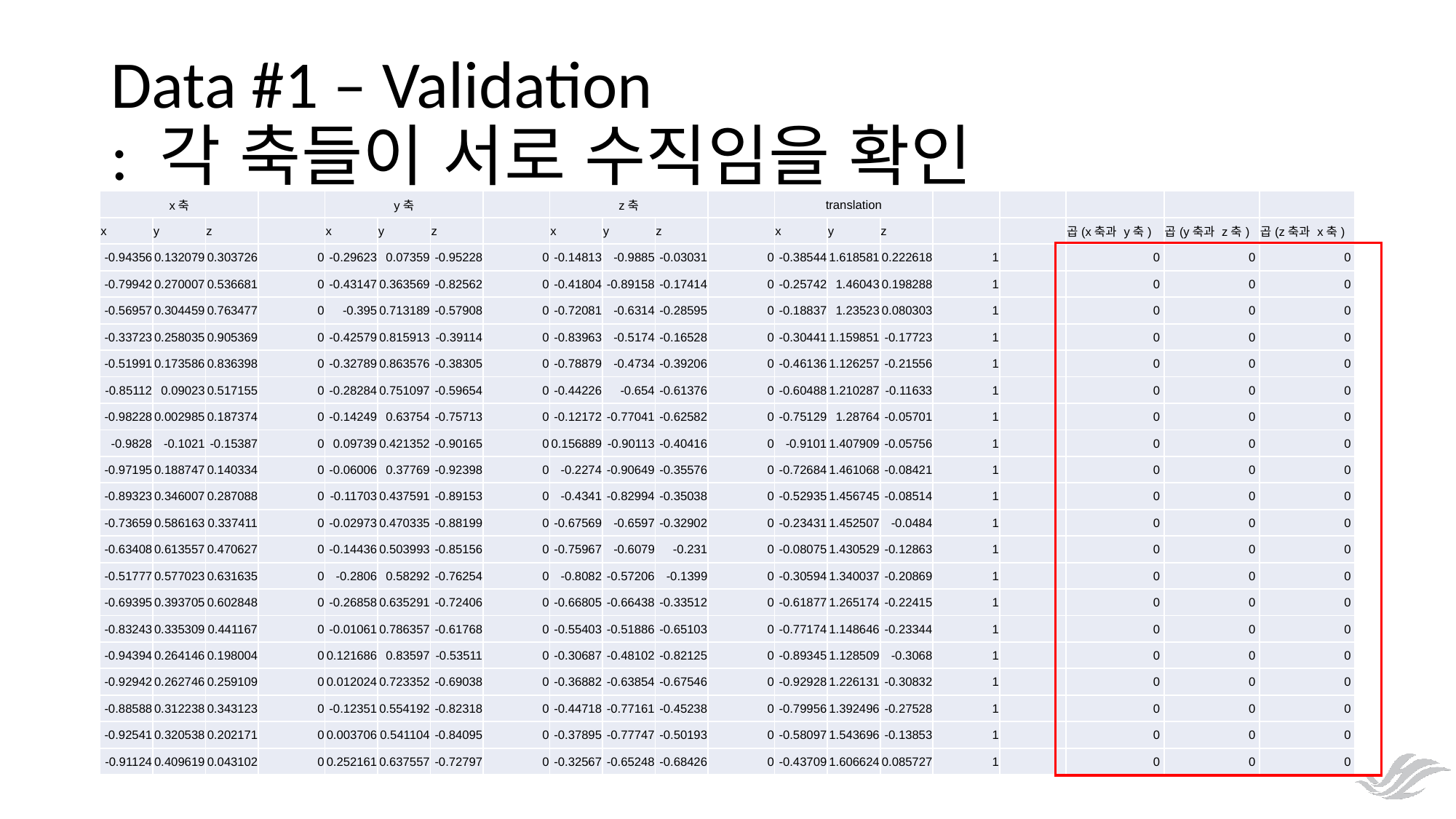

# Data #1 – Validation : 각 축들이 서로 수직임을 확인
| x축 |  |  |  | y축 |  |  |  | z축 |  |  |  | translation |  |  |  |  |  |  |  |
| --- | --- | --- | --- | --- | --- | --- | --- | --- | --- | --- | --- | --- | --- | --- | --- | --- | --- | --- | --- |
| x | y | z |  | x | y | z |  | x | y | z |  | x | y | z |  |  | 곱(x축과 y축) | 곱(y축과 z축) | 곱(z축과 x축) |
| -0.94356 | 0.132079 | 0.303726 | 0 | -0.29623 | 0.07359 | -0.95228 | 0 | -0.14813 | -0.9885 | -0.03031 | 0 | -0.38544 | 1.618581 | 0.222618 | 1 |  | 0 | 0 | 0 |
| -0.79942 | 0.270007 | 0.536681 | 0 | -0.43147 | 0.363569 | -0.82562 | 0 | -0.41804 | -0.89158 | -0.17414 | 0 | -0.25742 | 1.46043 | 0.198288 | 1 |  | 0 | 0 | 0 |
| -0.56957 | 0.304459 | 0.763477 | 0 | -0.395 | 0.713189 | -0.57908 | 0 | -0.72081 | -0.6314 | -0.28595 | 0 | -0.18837 | 1.23523 | 0.080303 | 1 |  | 0 | 0 | 0 |
| -0.33723 | 0.258035 | 0.905369 | 0 | -0.42579 | 0.815913 | -0.39114 | 0 | -0.83963 | -0.5174 | -0.16528 | 0 | -0.30441 | 1.159851 | -0.17723 | 1 |  | 0 | 0 | 0 |
| -0.51991 | 0.173586 | 0.836398 | 0 | -0.32789 | 0.863576 | -0.38305 | 0 | -0.78879 | -0.4734 | -0.39206 | 0 | -0.46136 | 1.126257 | -0.21556 | 1 |  | 0 | 0 | 0 |
| -0.85112 | 0.09023 | 0.517155 | 0 | -0.28284 | 0.751097 | -0.59654 | 0 | -0.44226 | -0.654 | -0.61376 | 0 | -0.60488 | 1.210287 | -0.11633 | 1 |  | 0 | 0 | 0 |
| -0.98228 | 0.002985 | 0.187374 | 0 | -0.14249 | 0.63754 | -0.75713 | 0 | -0.12172 | -0.77041 | -0.62582 | 0 | -0.75129 | 1.28764 | -0.05701 | 1 |  | 0 | 0 | 0 |
| -0.9828 | -0.1021 | -0.15387 | 0 | 0.09739 | 0.421352 | -0.90165 | 0 | 0.156889 | -0.90113 | -0.40416 | 0 | -0.9101 | 1.407909 | -0.05756 | 1 |  | 0 | 0 | 0 |
| -0.97195 | 0.188747 | 0.140334 | 0 | -0.06006 | 0.37769 | -0.92398 | 0 | -0.2274 | -0.90649 | -0.35576 | 0 | -0.72684 | 1.461068 | -0.08421 | 1 |  | 0 | 0 | 0 |
| -0.89323 | 0.346007 | 0.287088 | 0 | -0.11703 | 0.437591 | -0.89153 | 0 | -0.4341 | -0.82994 | -0.35038 | 0 | -0.52935 | 1.456745 | -0.08514 | 1 |  | 0 | 0 | 0 |
| -0.73659 | 0.586163 | 0.337411 | 0 | -0.02973 | 0.470335 | -0.88199 | 0 | -0.67569 | -0.6597 | -0.32902 | 0 | -0.23431 | 1.452507 | -0.0484 | 1 |  | 0 | 0 | 0 |
| -0.63408 | 0.613557 | 0.470627 | 0 | -0.14436 | 0.503993 | -0.85156 | 0 | -0.75967 | -0.6079 | -0.231 | 0 | -0.08075 | 1.430529 | -0.12863 | 1 |  | 0 | 0 | 0 |
| -0.51777 | 0.577023 | 0.631635 | 0 | -0.2806 | 0.58292 | -0.76254 | 0 | -0.8082 | -0.57206 | -0.1399 | 0 | -0.30594 | 1.340037 | -0.20869 | 1 |  | 0 | 0 | 0 |
| -0.69395 | 0.393705 | 0.602848 | 0 | -0.26858 | 0.635291 | -0.72406 | 0 | -0.66805 | -0.66438 | -0.33512 | 0 | -0.61877 | 1.265174 | -0.22415 | 1 |  | 0 | 0 | 0 |
| -0.83243 | 0.335309 | 0.441167 | 0 | -0.01061 | 0.786357 | -0.61768 | 0 | -0.55403 | -0.51886 | -0.65103 | 0 | -0.77174 | 1.148646 | -0.23344 | 1 |  | 0 | 0 | 0 |
| -0.94394 | 0.264146 | 0.198004 | 0 | 0.121686 | 0.83597 | -0.53511 | 0 | -0.30687 | -0.48102 | -0.82125 | 0 | -0.89345 | 1.128509 | -0.3068 | 1 |  | 0 | 0 | 0 |
| -0.92942 | 0.262746 | 0.259109 | 0 | 0.012024 | 0.723352 | -0.69038 | 0 | -0.36882 | -0.63854 | -0.67546 | 0 | -0.92928 | 1.226131 | -0.30832 | 1 |  | 0 | 0 | 0 |
| -0.88588 | 0.312238 | 0.343123 | 0 | -0.12351 | 0.554192 | -0.82318 | 0 | -0.44718 | -0.77161 | -0.45238 | 0 | -0.79956 | 1.392496 | -0.27528 | 1 |  | 0 | 0 | 0 |
| -0.92541 | 0.320538 | 0.202171 | 0 | 0.003706 | 0.541104 | -0.84095 | 0 | -0.37895 | -0.77747 | -0.50193 | 0 | -0.58097 | 1.543696 | -0.13853 | 1 |  | 0 | 0 | 0 |
| -0.91124 | 0.409619 | 0.043102 | 0 | 0.252161 | 0.637557 | -0.72797 | 0 | -0.32567 | -0.65248 | -0.68426 | 0 | -0.43709 | 1.606624 | 0.085727 | 1 |  | 0 | 0 | 0 |